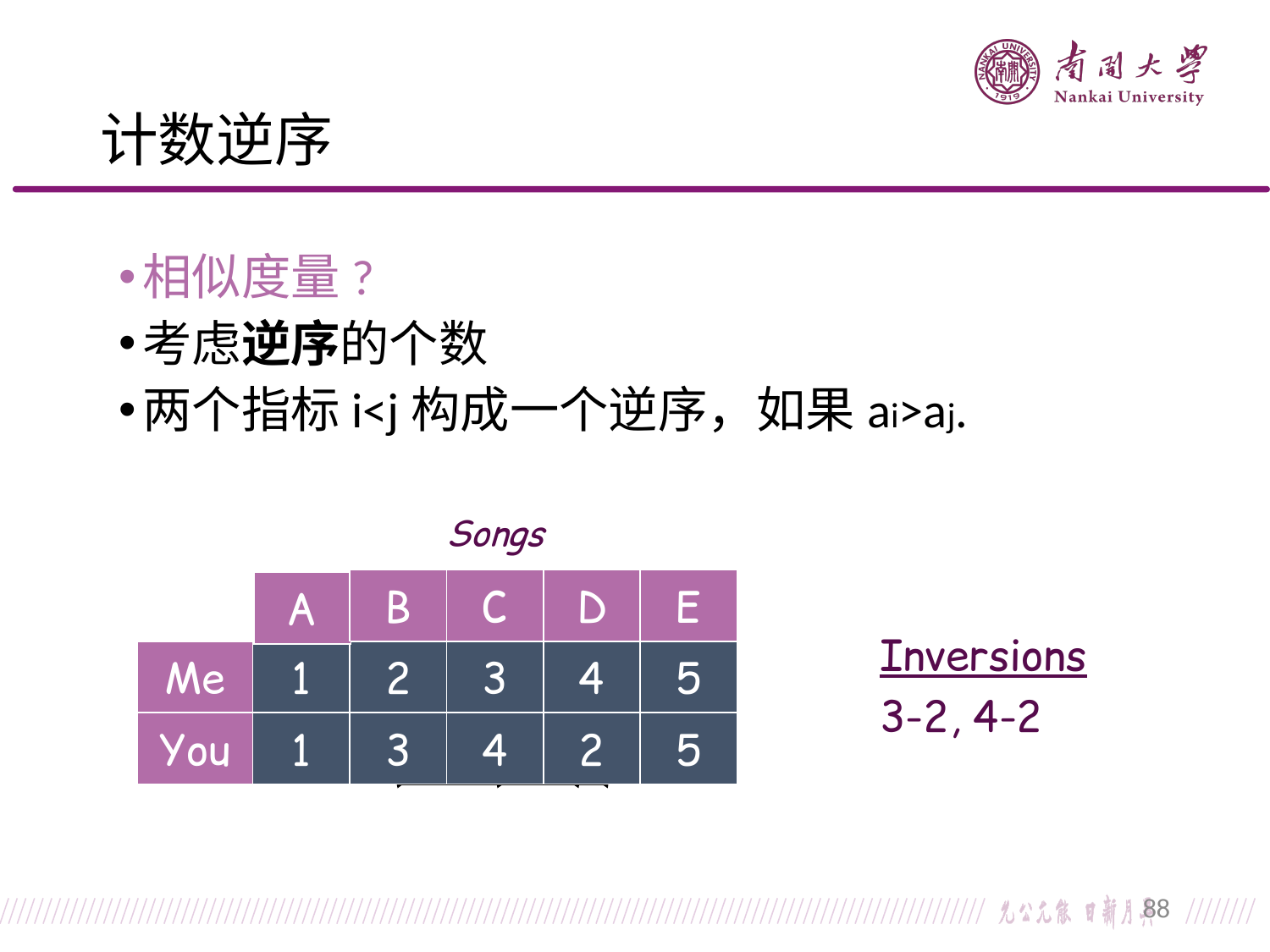

# 计数逆序
相似度量?
考虑逆序的个数
两个指标i<j构成一个逆序，如果ai>aj.
Songs
B
C
D
E
A
Inversions
3-2, 4-2
Me
1
2
3
4
5
You
1
3
4
2
5

88